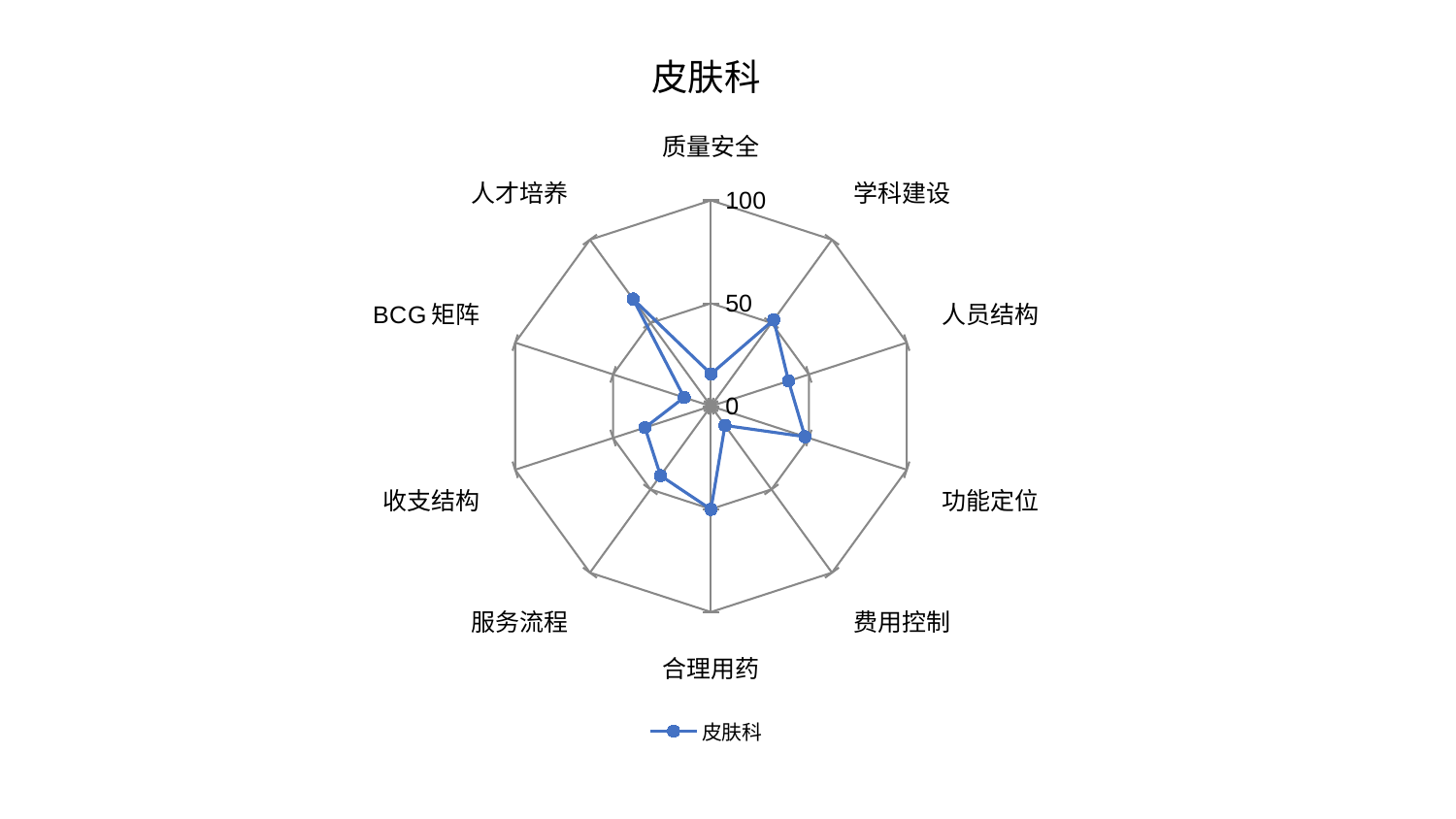

### Chart: 皮肤科

| Category | 皮肤科 |
|---|---|
| 质量安全 | 15.66018274591359 |
| 学科建设 | 51.885031748843176 |
| 人员结构 | 39.62111816850293 |
| 功能定位 | 48.03722699277236 |
| 费用控制 | 11.583699756714699 |
| 合理用药 | 50.151770119657535 |
| 服务流程 | 41.720640737911204 |
| 收支结构 | 33.71225278836898 |
| BCG矩阵 | 13.710348253303424 |
| 人才培养 | 64.3484610533374 |
114